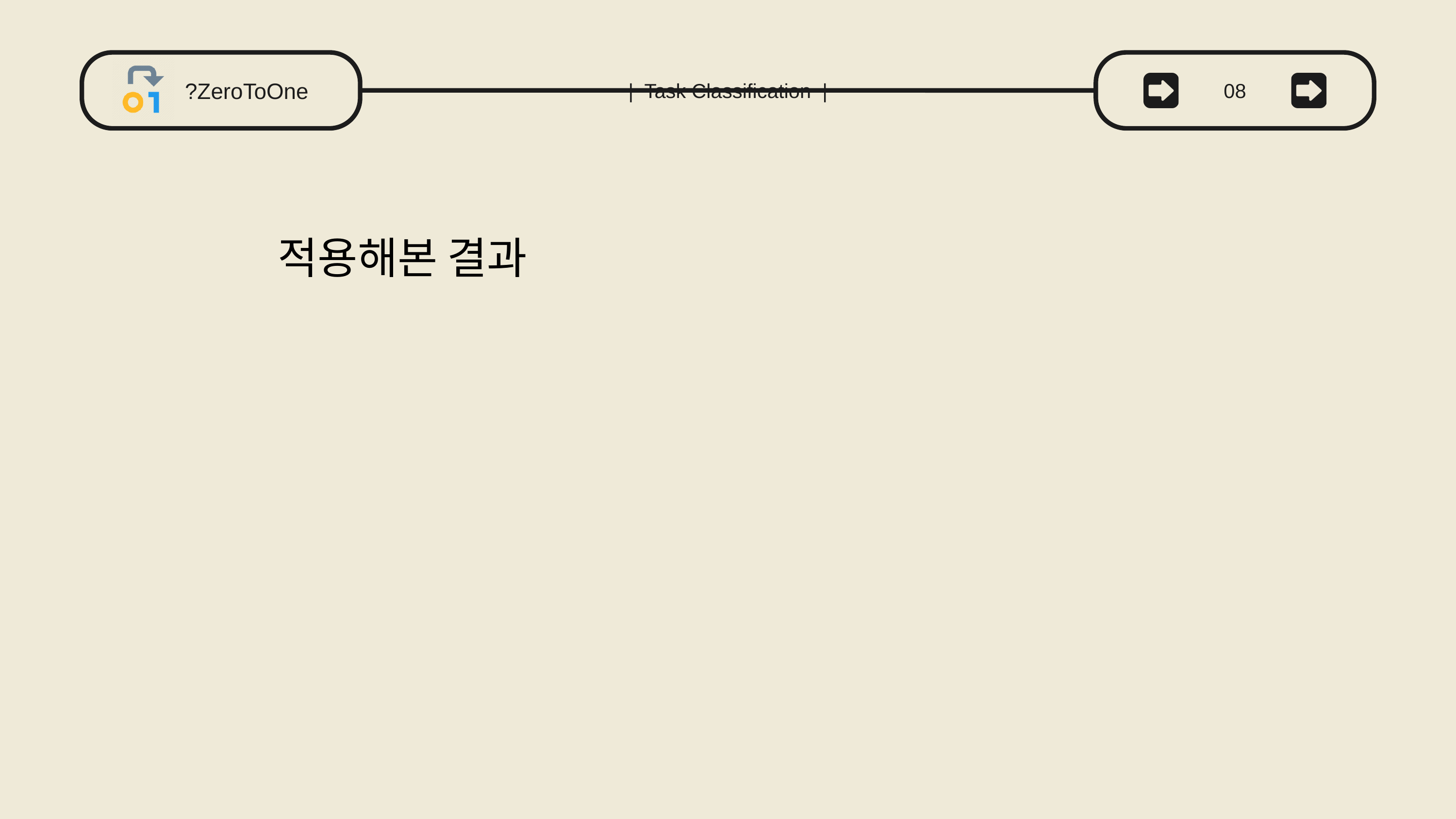

?ZeroToOne
|  Task Classification  |
08
08

적용해본 결과